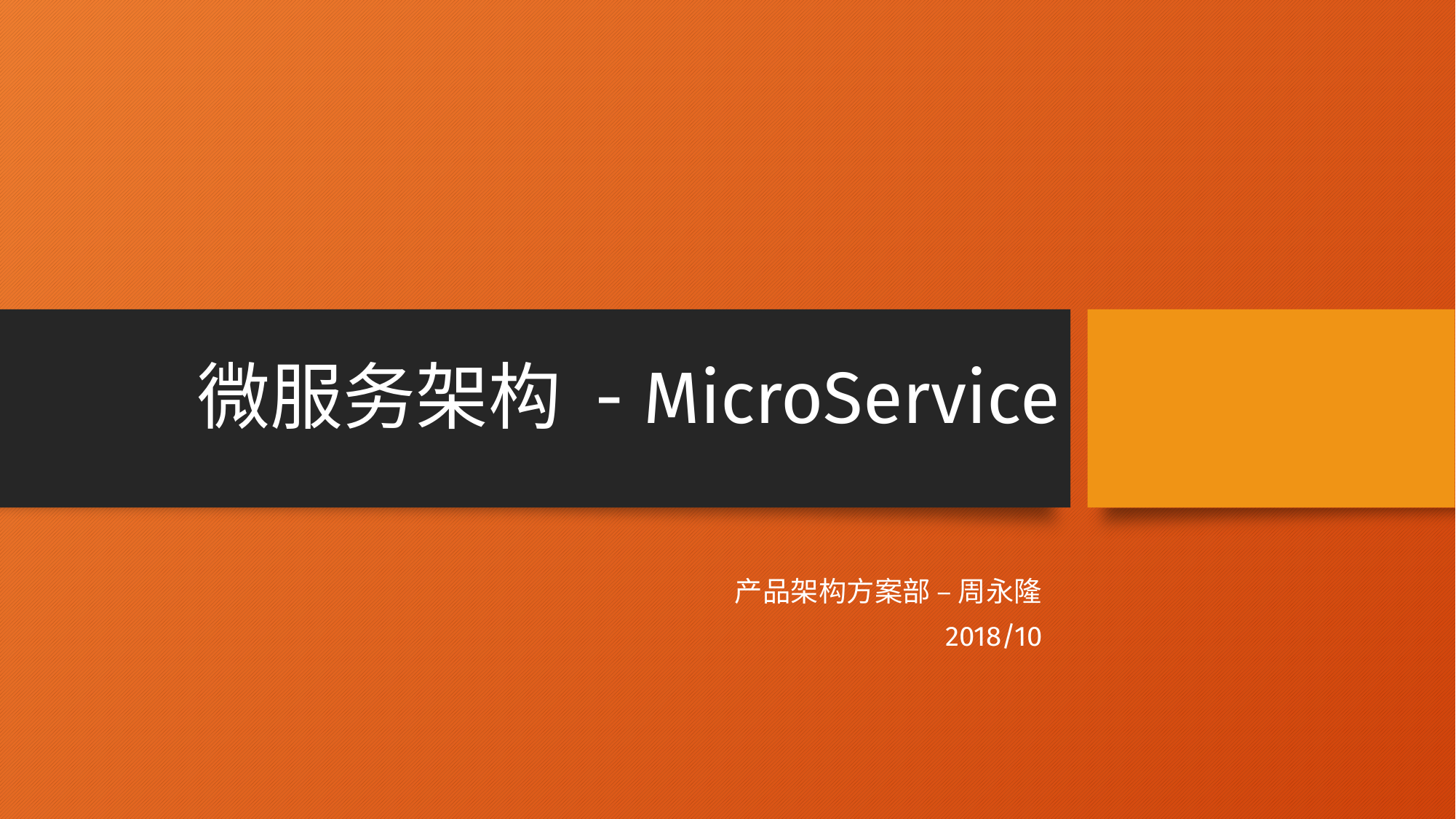

# 微服务架构 - MicroService

产品架构方案部 – 周永隆
2018/10